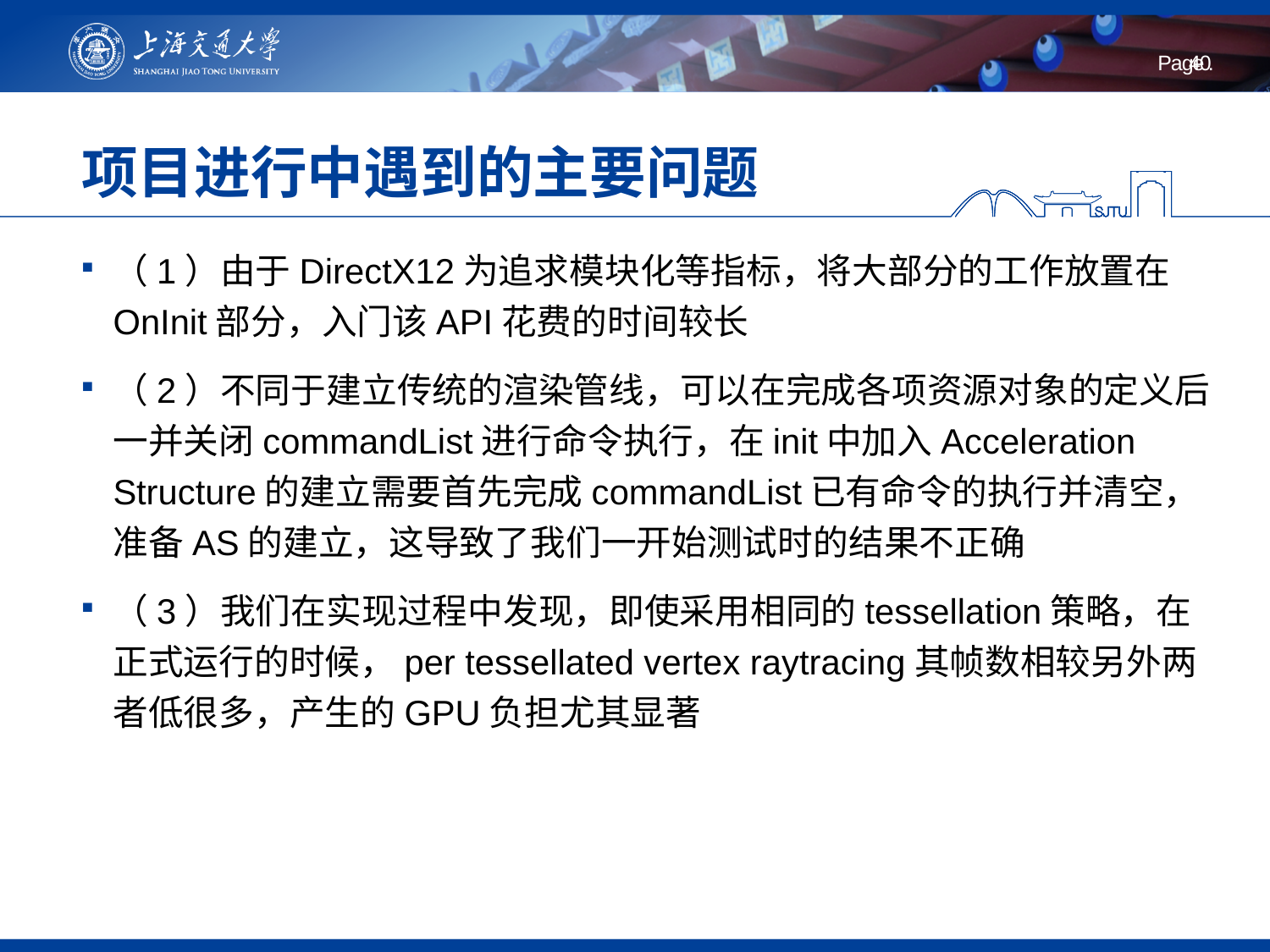

# 项目进行中遇到的主要问题
（1）由于DirectX12为追求模块化等指标，将大部分的工作放置在OnInit部分，入门该API花费的时间较长
（2）不同于建立传统的渲染管线，可以在完成各项资源对象的定义后一并关闭commandList进行命令执行，在init中加入Acceleration Structure的建立需要首先完成commandList已有命令的执行并清空，准备AS的建立，这导致了我们一开始测试时的结果不正确
（3）我们在实现过程中发现，即使采用相同的tessellation策略，在正式运行的时候，per tessellated vertex raytracing其帧数相较另外两者低很多，产生的GPU负担尤其显著